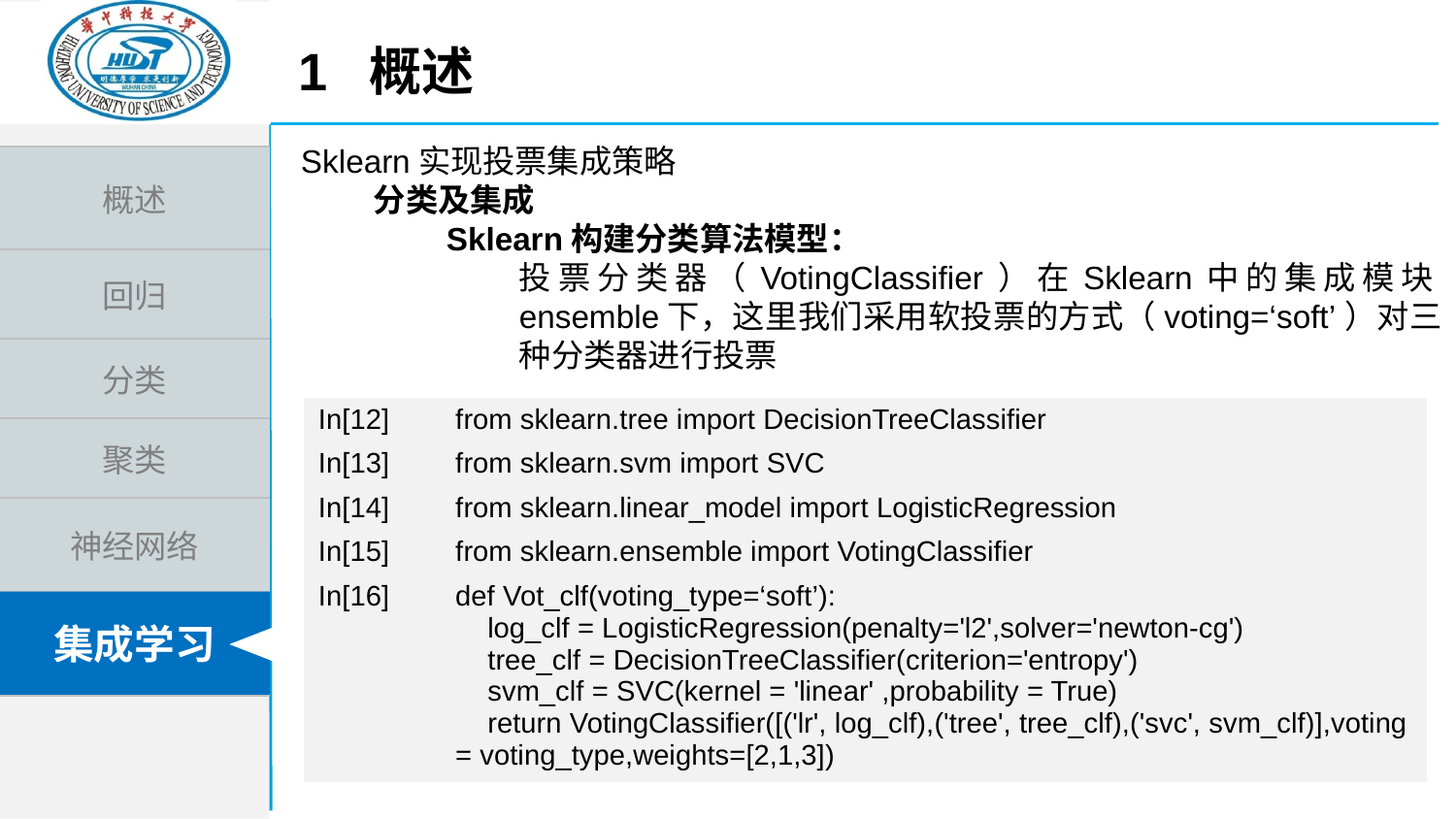

1  概述

Sklearn实现投票集成策略
分类及集成
Sklearn构建分类算法模型：
投票分类器（VotingClassifier）在Sklearn中的集成模块ensemble下，这里我们采用软投票的方式（voting=‘soft’）对三种分类器进行投票
| In[12] | from sklearn.tree import DecisionTreeClassifier |
| --- | --- |
| In[13] | from sklearn.svm import SVC |
| In[14] | from sklearn.linear\_model import LogisticRegression |
| In[15] | from sklearn.ensemble import VotingClassifier |
| In[16] | def Vot\_clf(voting\_type=‘soft’): log\_clf = LogisticRegression(penalty='l2',solver='newton-cg') tree\_clf = DecisionTreeClassifier(criterion='entropy') svm\_clf = SVC(kernel = 'linear' ,probability = True) return VotingClassifier([('lr', log\_clf),('tree', tree\_clf),('svc', svm\_clf)],voting = voting\_type,weights=[2,1,3]) |